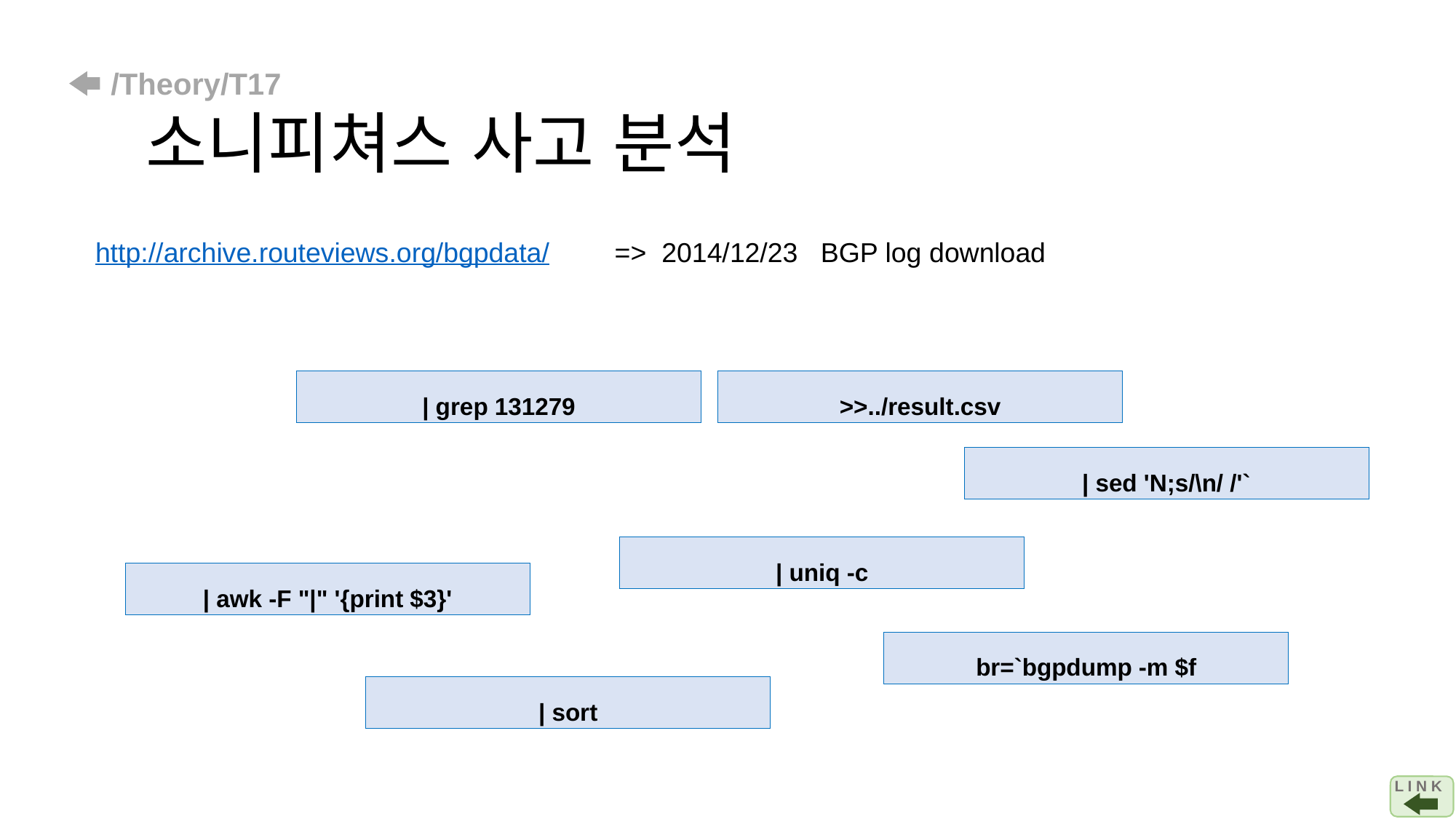

# /Theory/T17 소니피쳐스 사고 분석

http://archive.routeviews.org/bgpdata/
=>  2014/12/23   BGP log download
| grep 131279
>>../result.csv
| sed 'N;s/\n/ /'`
| uniq -c
| awk -F "|" '{print $3}'
br=`bgpdump -m $f
| sort
L I N K